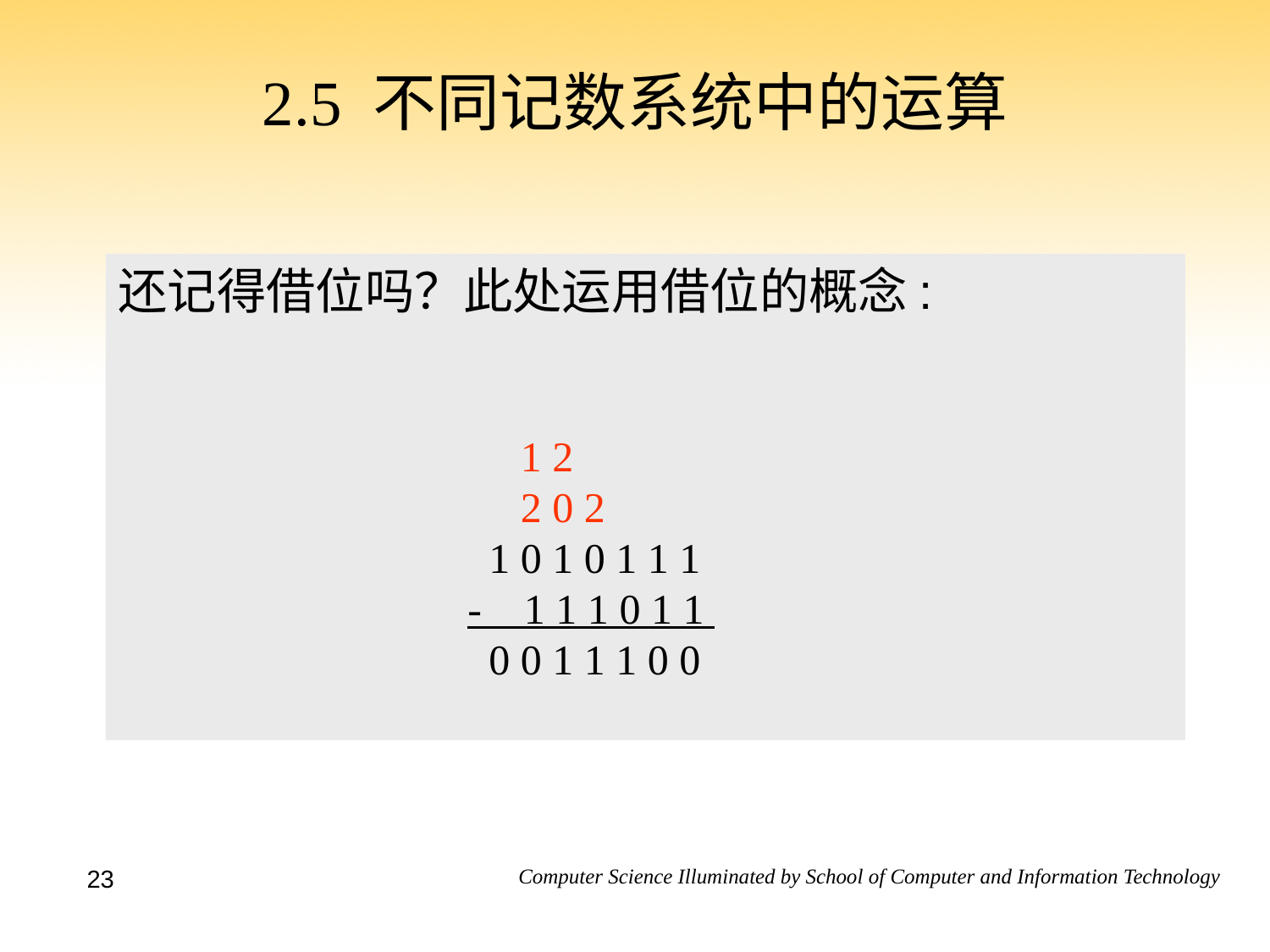

# 2.5 不同记数系统中的运算
还记得借位吗？此处运用借位的概念:

	                	  1 2
                                      2 0 2
		           1 0 1 0 1 1 1
		         -    1 1 1 0 1 1
                                   0 0 1 1 1 0 0

23
15